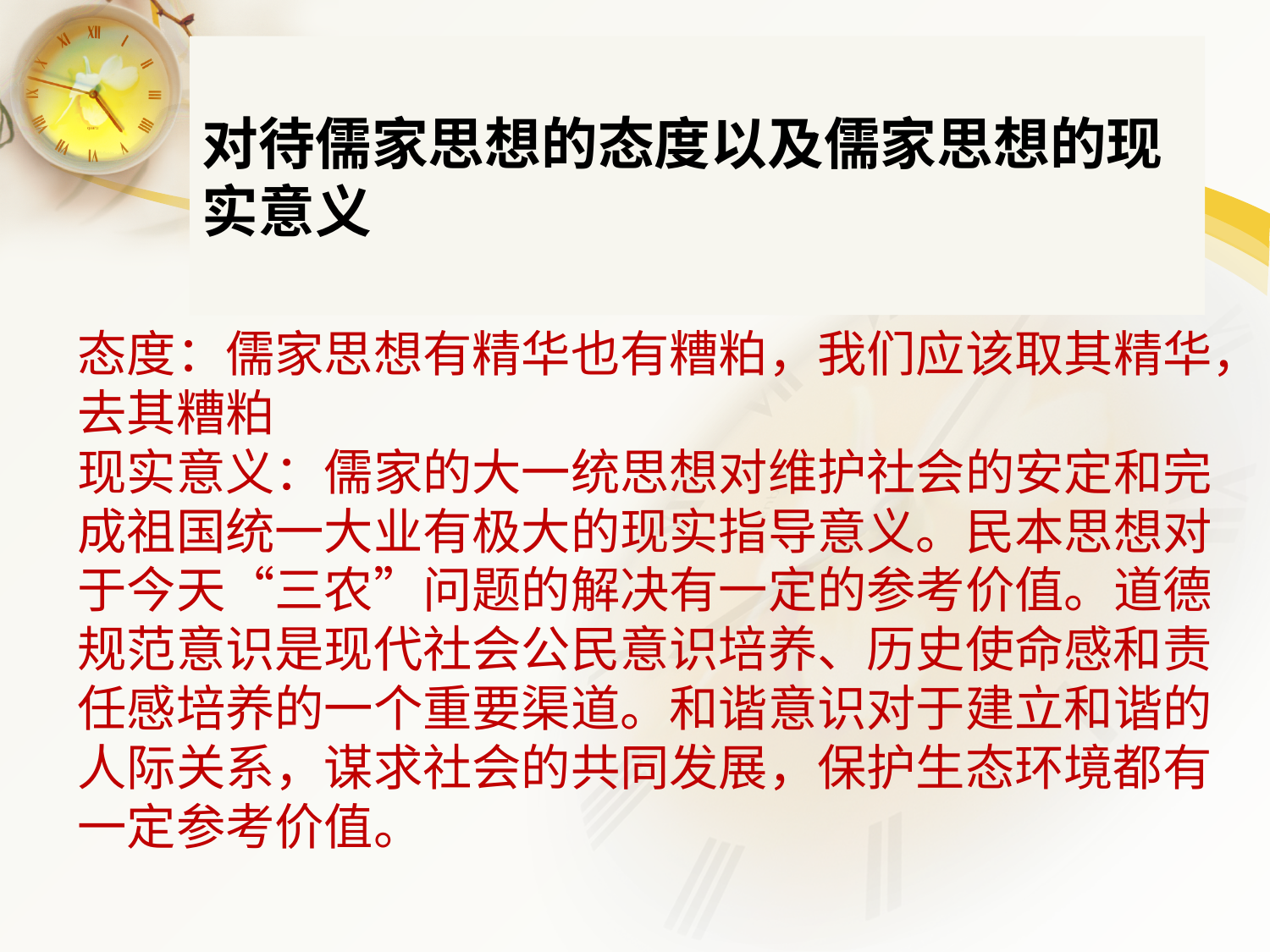

# 对待儒家思想的态度以及儒家思想的现实意义

态度：儒家思想有精华也有糟粕，我们应该取其精华，去其糟粕
现实意义：儒家的大一统思想对维护社会的安定和完成祖国统一大业有极大的现实指导意义。民本思想对于今天“三农”问题的解决有一定的参考价值。道德规范意识是现代社会公民意识培养、历史使命感和责任感培养的一个重要渠道。和谐意识对于建立和谐的人际关系，谋求社会的共同发展，保护生态环境都有一定参考价值。